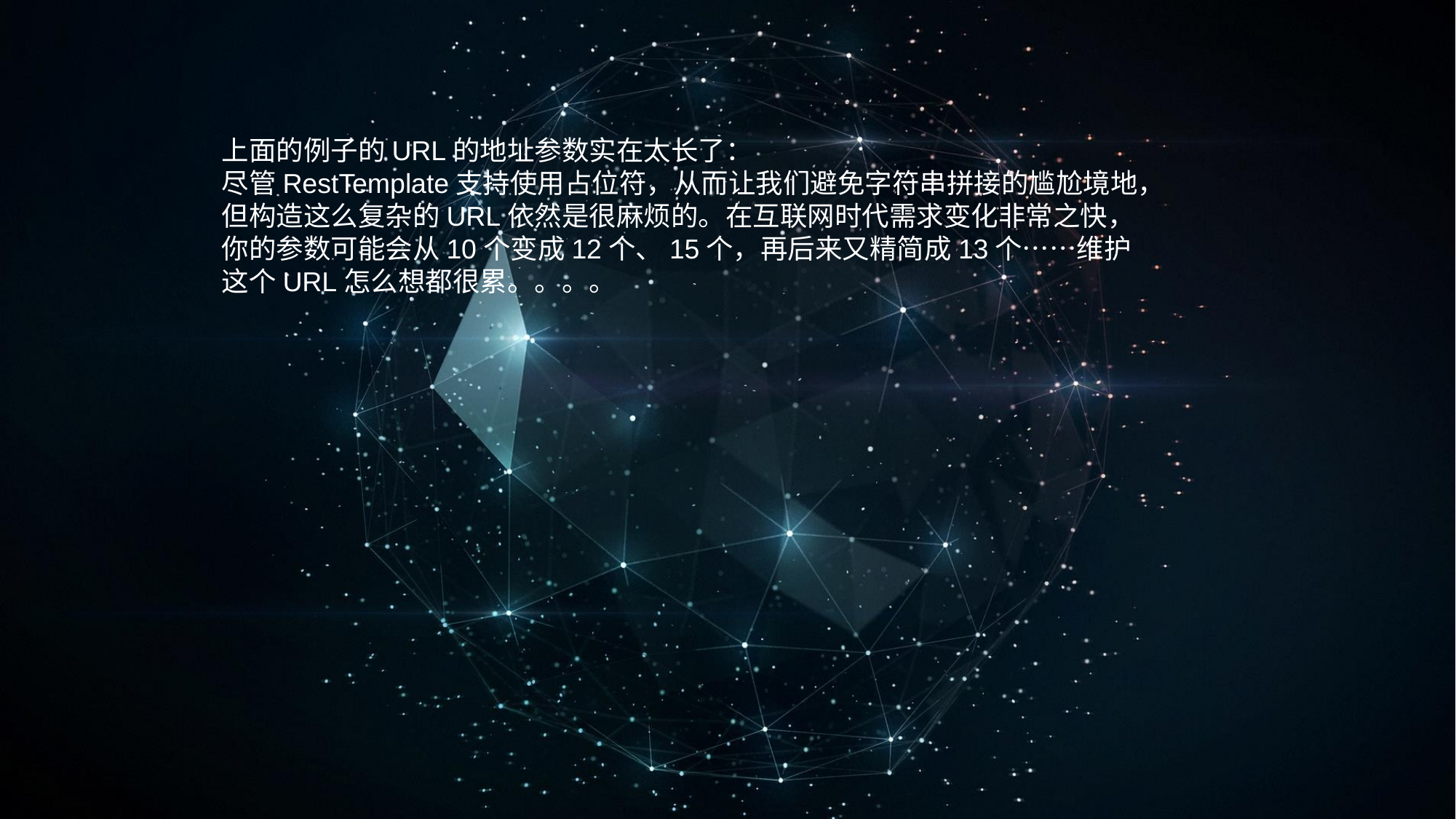

上面的例子的URL的地址参数实在太长了：
尽管RestTemplate支持使用占位符，从而让我们避免字符串拼接的尴尬境地，但构造这么复杂的URL依然是很麻烦的。在互联网时代需求变化非常之快，你的参数可能会从10个变成12个、15个，再后来又精简成13个……维护这个URL怎么想都很累。。。。